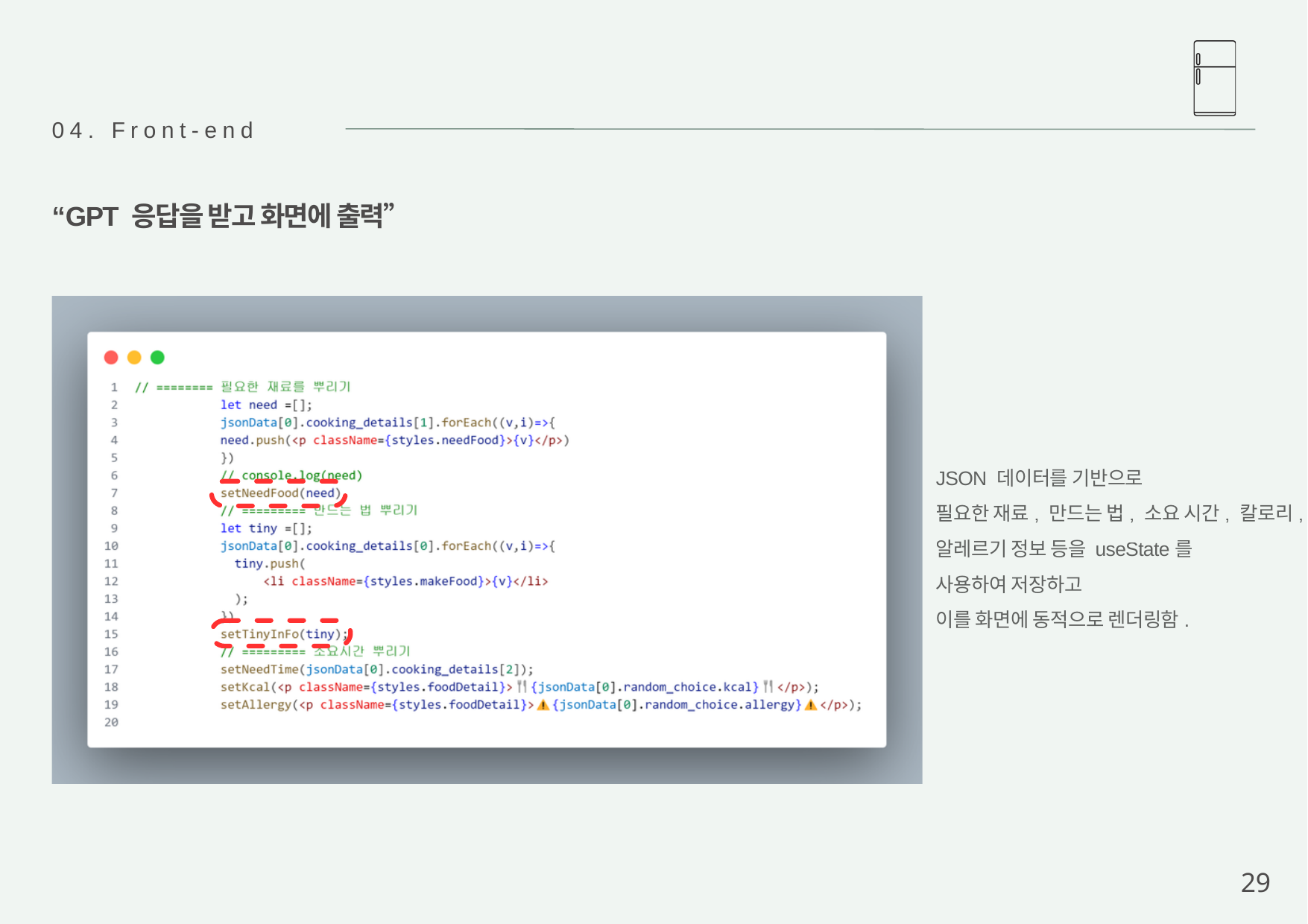

04. Front-end

“GPT 응답을 받고 화면에 출력”

JSON 데이터를 기반으로
필요한 재료, 만드는 법, 소요 시간, 칼로리,
알레르기 정보 등을 useState를
사용하여 저장하고
이를 화면에 동적으로 렌더링함.

29